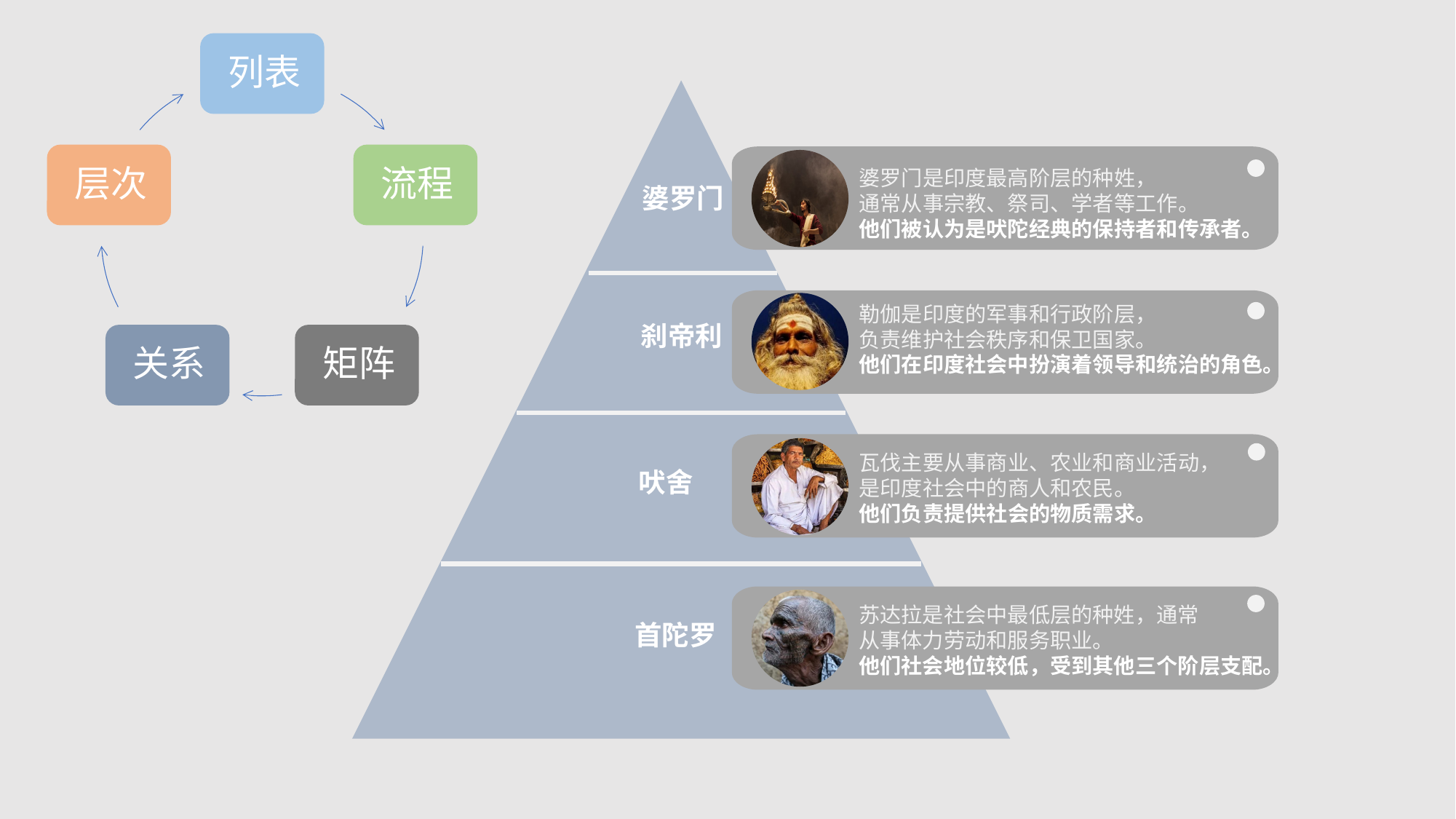

列表
流程
矩阵
关系
层次

婆罗门是印度最高阶层的种姓，
通常从事宗教、祭司、学者等工作。
他们被认为是吠陀经典的保持者和传承者。

婆罗门

勒伽是印度的军事和行政阶层，
负责维护社会秩序和保卫国家。
他们在印度社会中扮演着领导和统治的角色。

刹帝利

瓦伐主要从事商业、农业和商业活动，
是印度社会中的商人和农民。
他们负责提供社会的物质需求。
吠舍

苏达拉是社会中最低层的种姓，通常
从事体力劳动和服务职业。
他们社会地位较低，受到其他三个阶层支配。
首陀罗